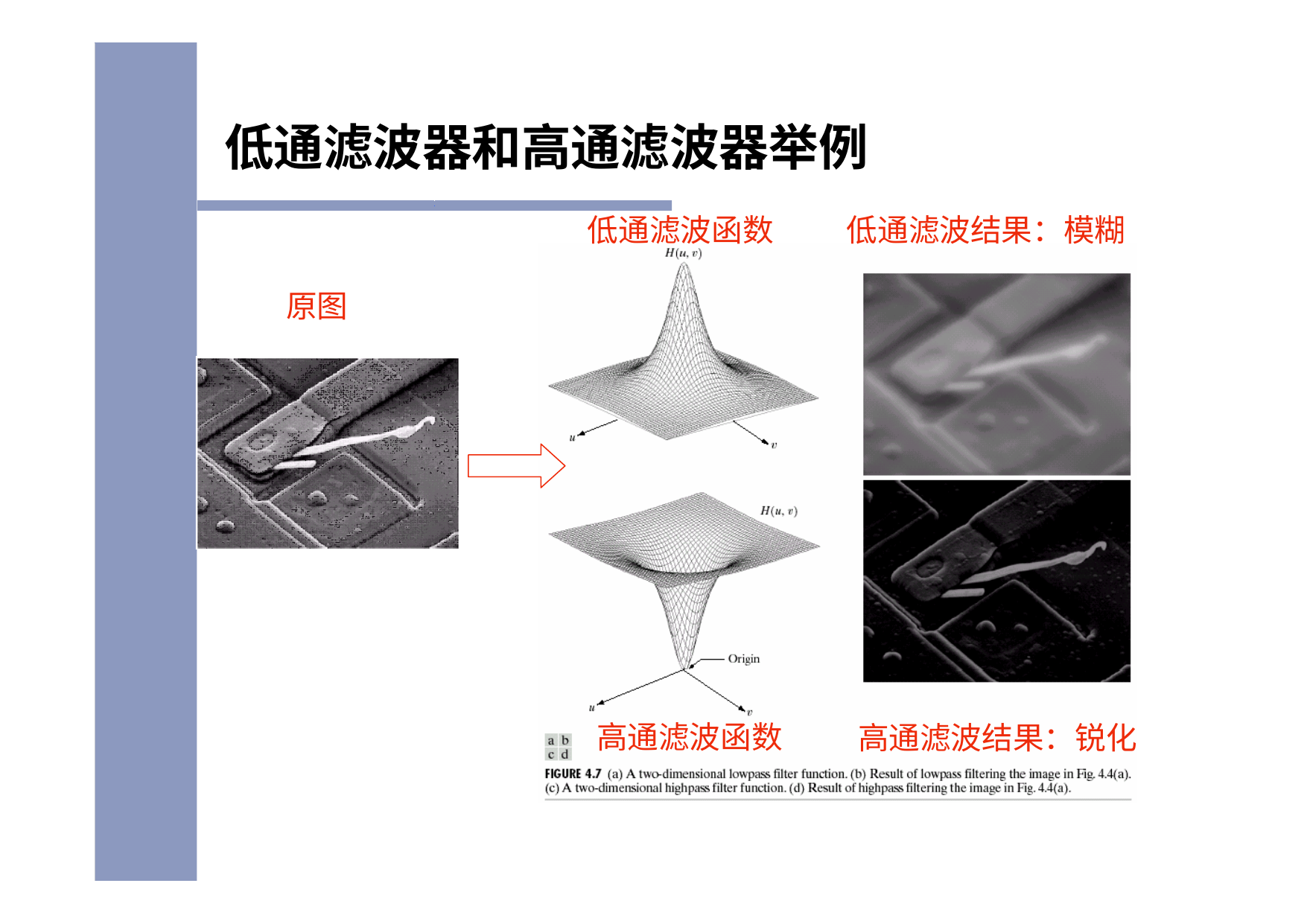

# 低通滤波器和高通滤波器举例

低通滤波函数
低通滤波结果：模糊

原图

高通滤波函数
高通滤波结果：锐化